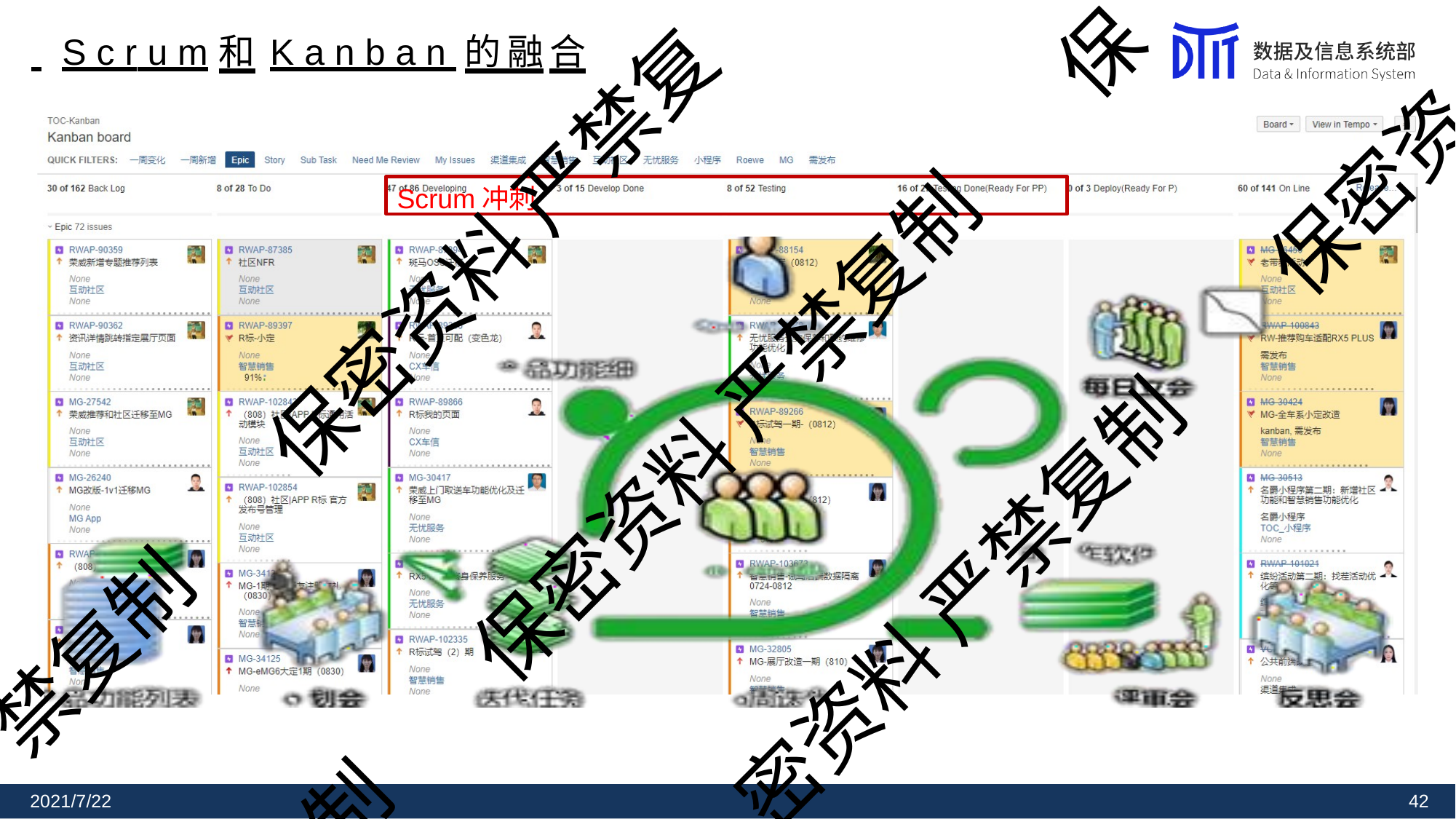

保
# S c r u m	和K a n b a n 的融合

保密资
Scrum冲刺
保密资料 严禁复

保密资料 严禁复制
密资料 严禁复制
禁复制
制
42
2021/7/22